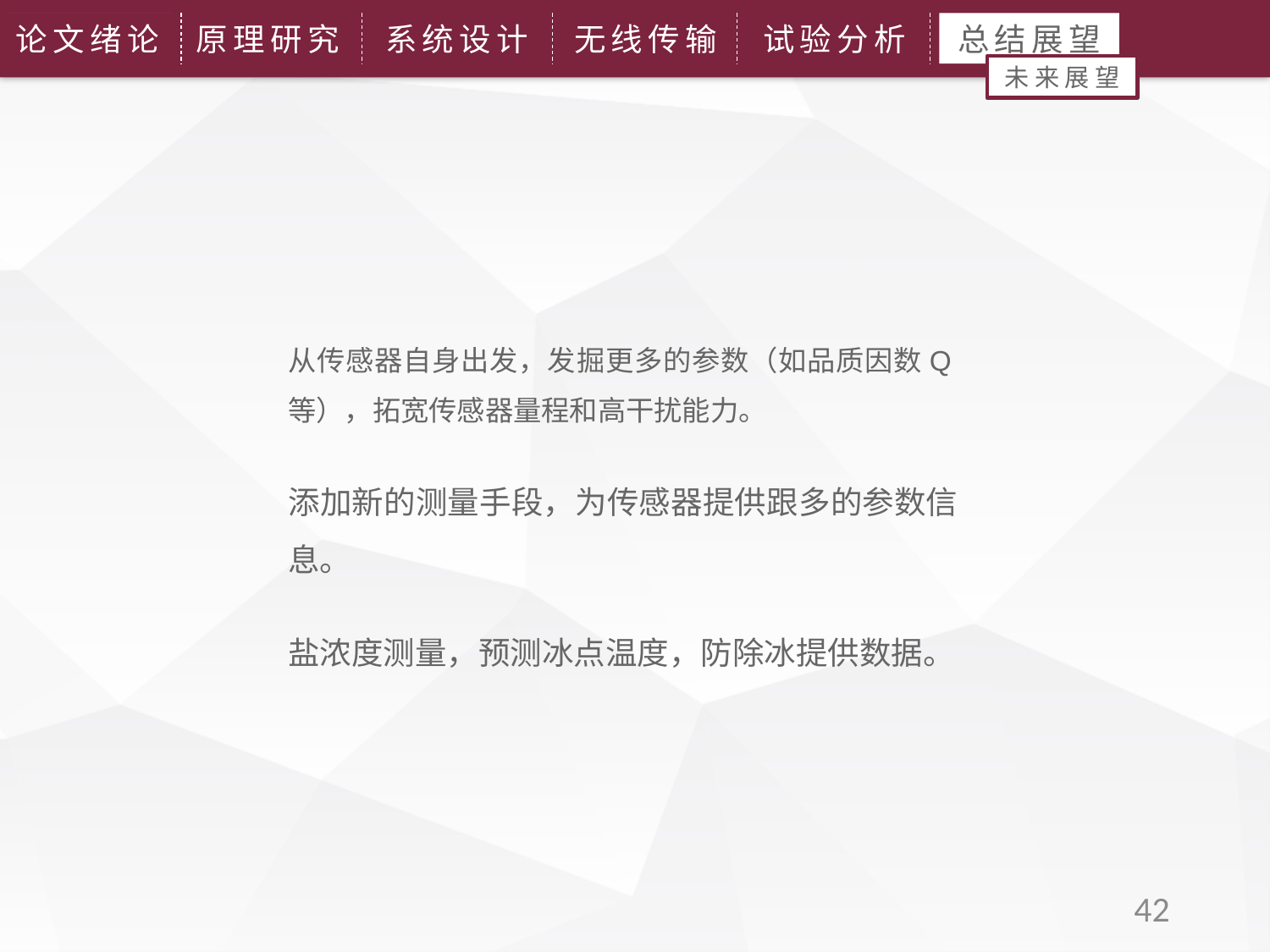

论文绪论
原理研究
系统设计
无线传输
试验分析
总结展望

未来展望
从传感器自身出发，发掘更多的参数（如品质因数Q等），拓宽传感器量程和高干扰能力。
添加新的测量手段，为传感器提供跟多的参数信息。
盐浓度测量，预测冰点温度，防除冰提供数据。
42